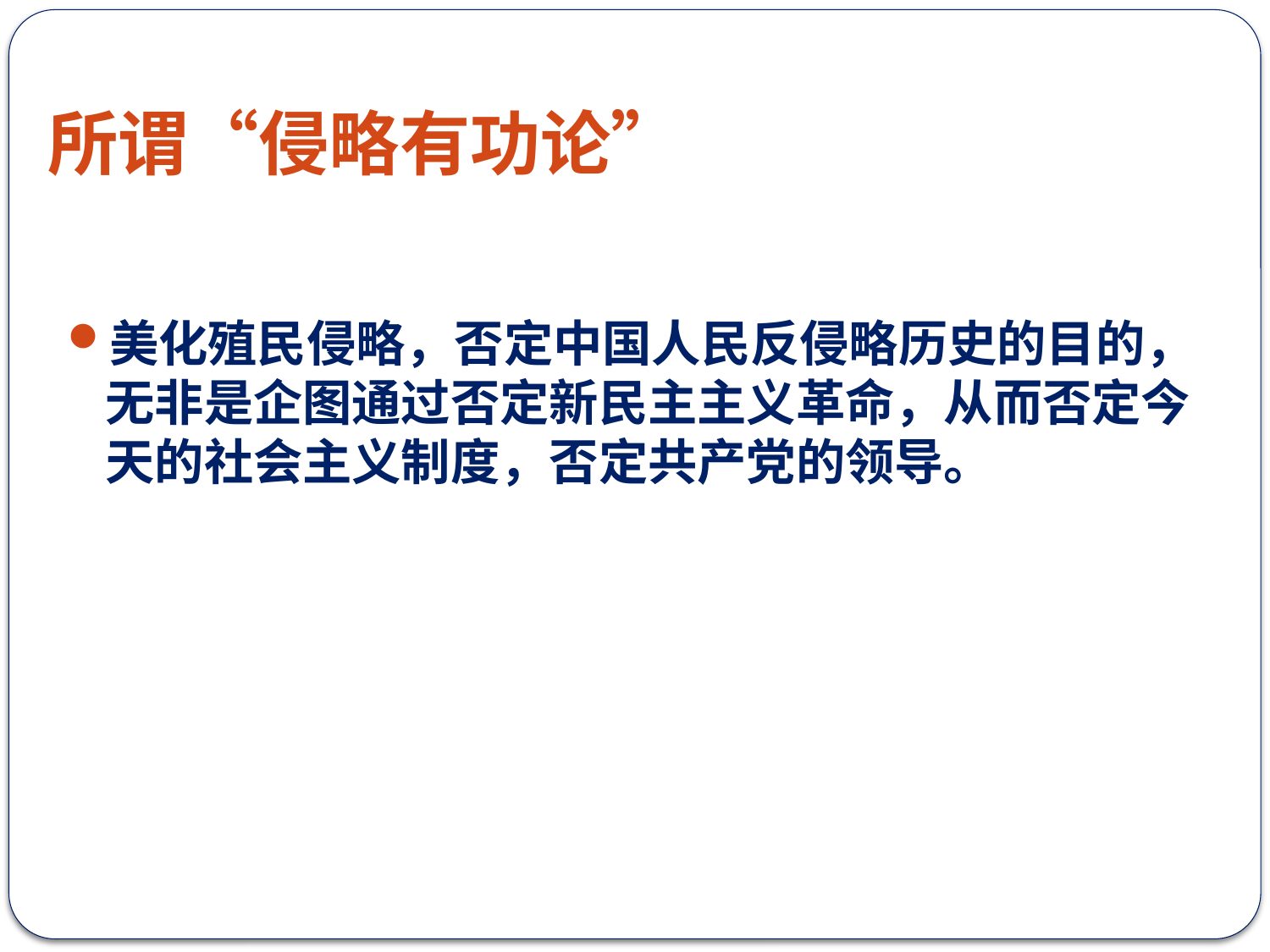

# 所谓“侵略有功论”
美化殖民侵略，否定中国人民反侵略历史的目的，无非是企图通过否定新民主主义革命，从而否定今天的社会主义制度，否定共产党的领导。